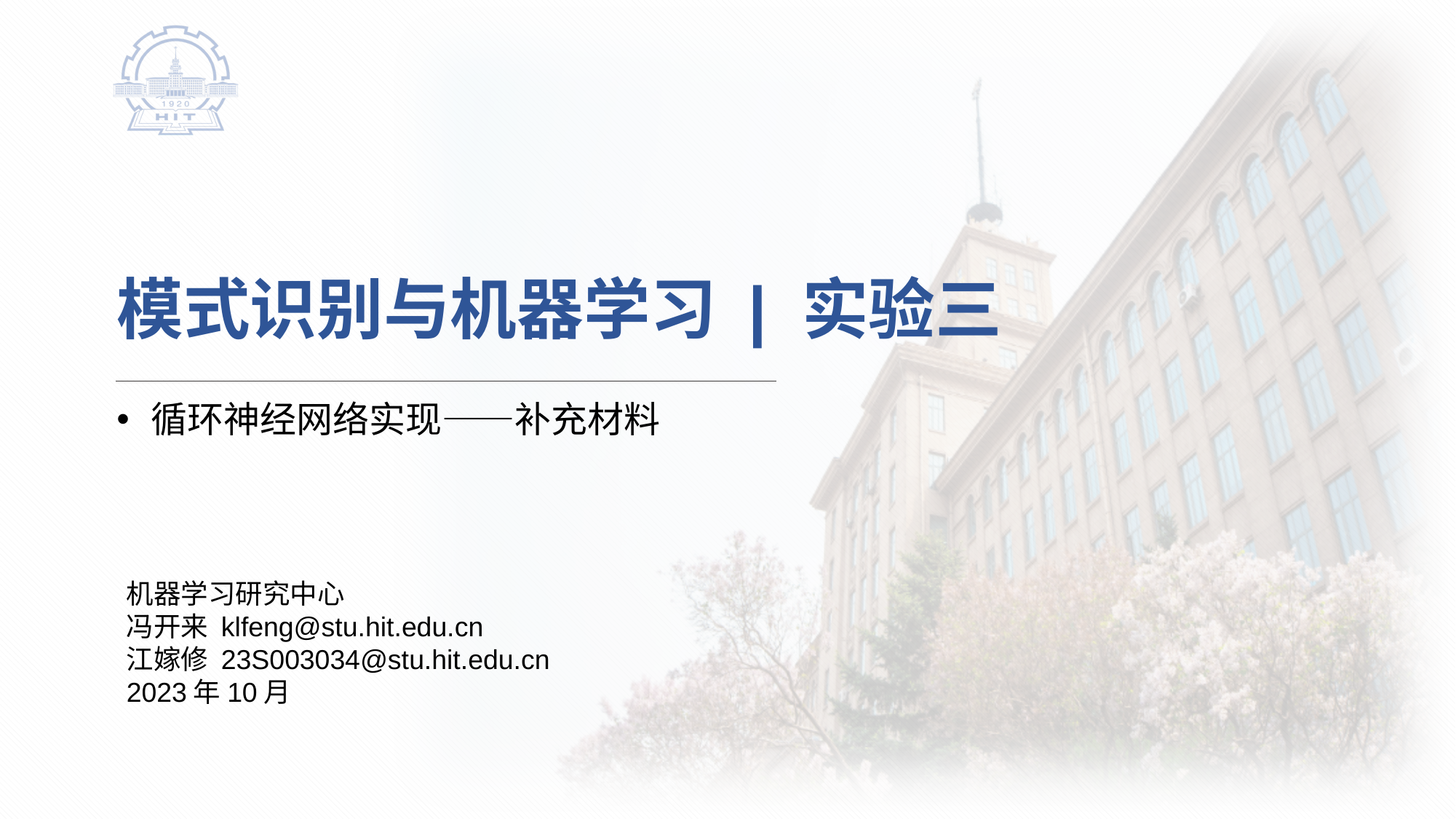

# 模式识别与机器学习 | 实验三
循环神经网络实现——补充材料
机器学习研究中心
冯开来 klfeng@stu.hit.edu.cn
江嫁修 23S003034@stu.hit.edu.cn
2023年10月